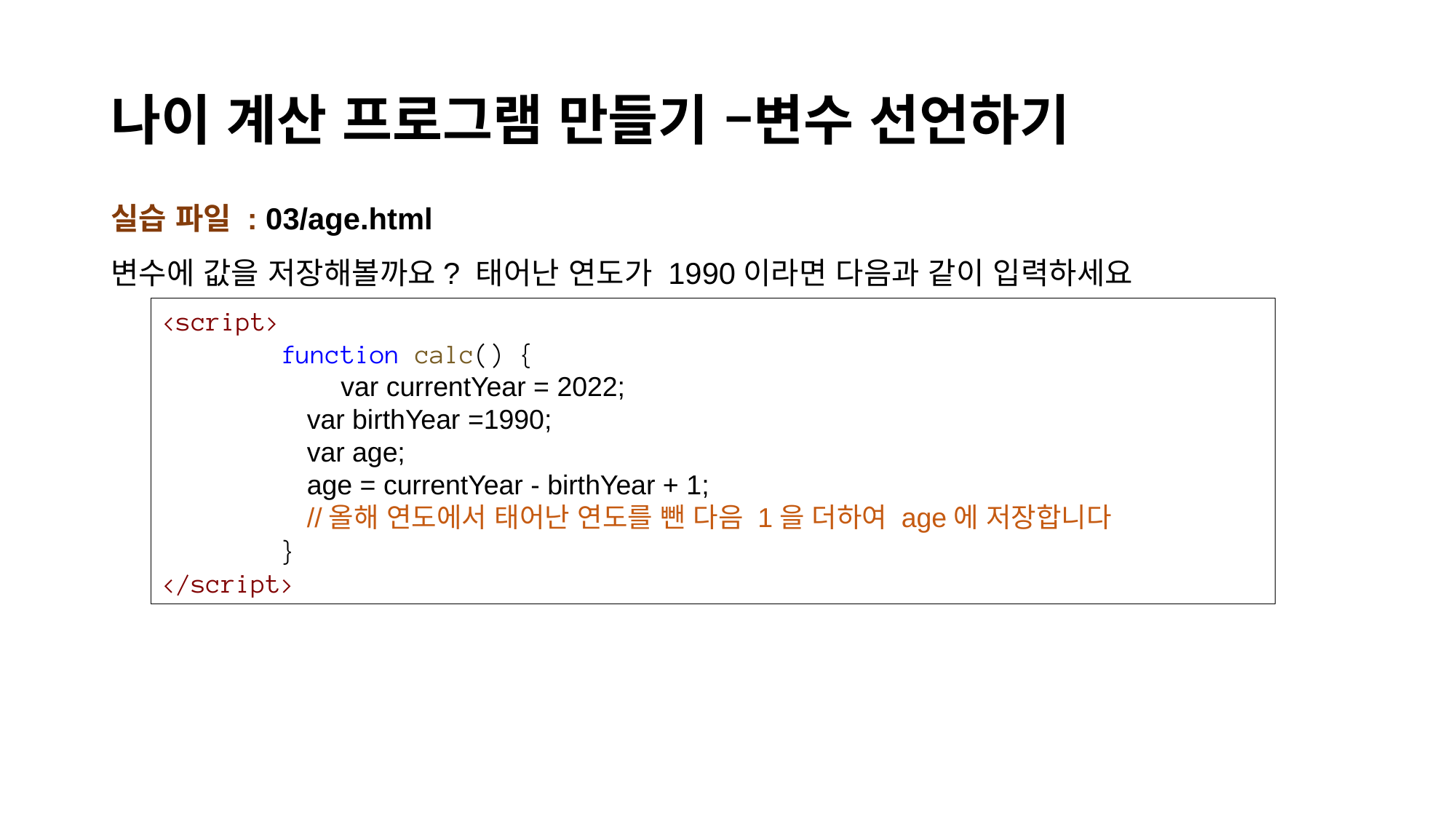

# 나이 계산 프로그램 만들기 –변수 선언하기
실습 파일 : 03/age.html
변수에 값을 저장해볼까요? 태어난 연도가 1990이라면 다음과 같이 입력하세요
<script>
        function calc() {
            var currentYear = 2022;
                   var birthYear =1990;
                   var age;
                   age = currentYear - birthYear + 1;
                   //올해 연도에서 태어난 연도를 뺀 다음 1을 더하여 age에 저장합니다
        }
</script>